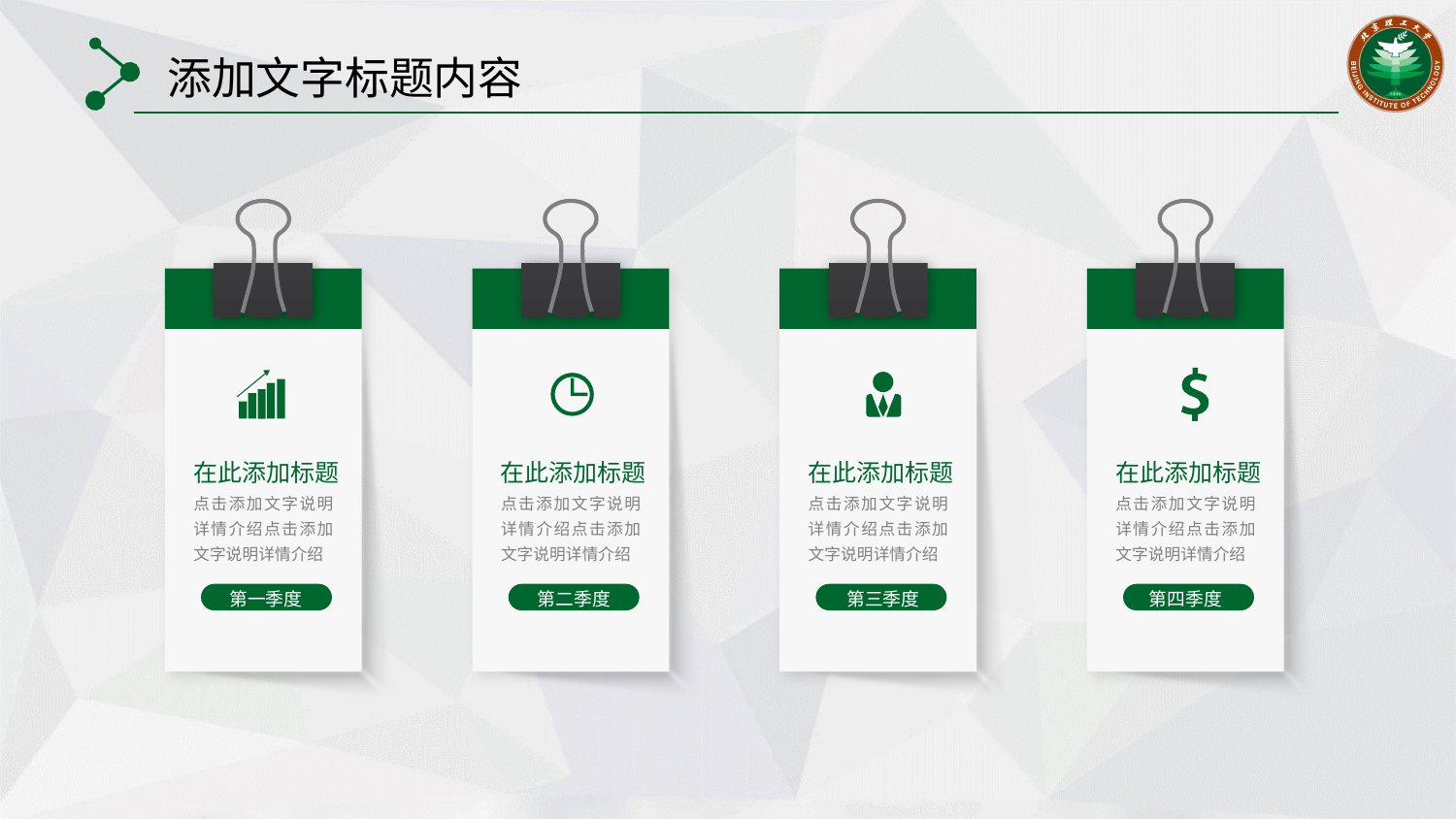

添加文字标题内容

在此添加标题
点击添加文字说明详情介绍点击添加文字说明详情介绍
在此添加标题
点击添加文字说明详情介绍点击添加文字说明详情介绍
在此添加标题
点击添加文字说明详情介绍点击添加文字说明详情介绍
在此添加标题
点击添加文字说明详情介绍点击添加文字说明详情介绍
第一季度

第二季度

第三季度

第四季度